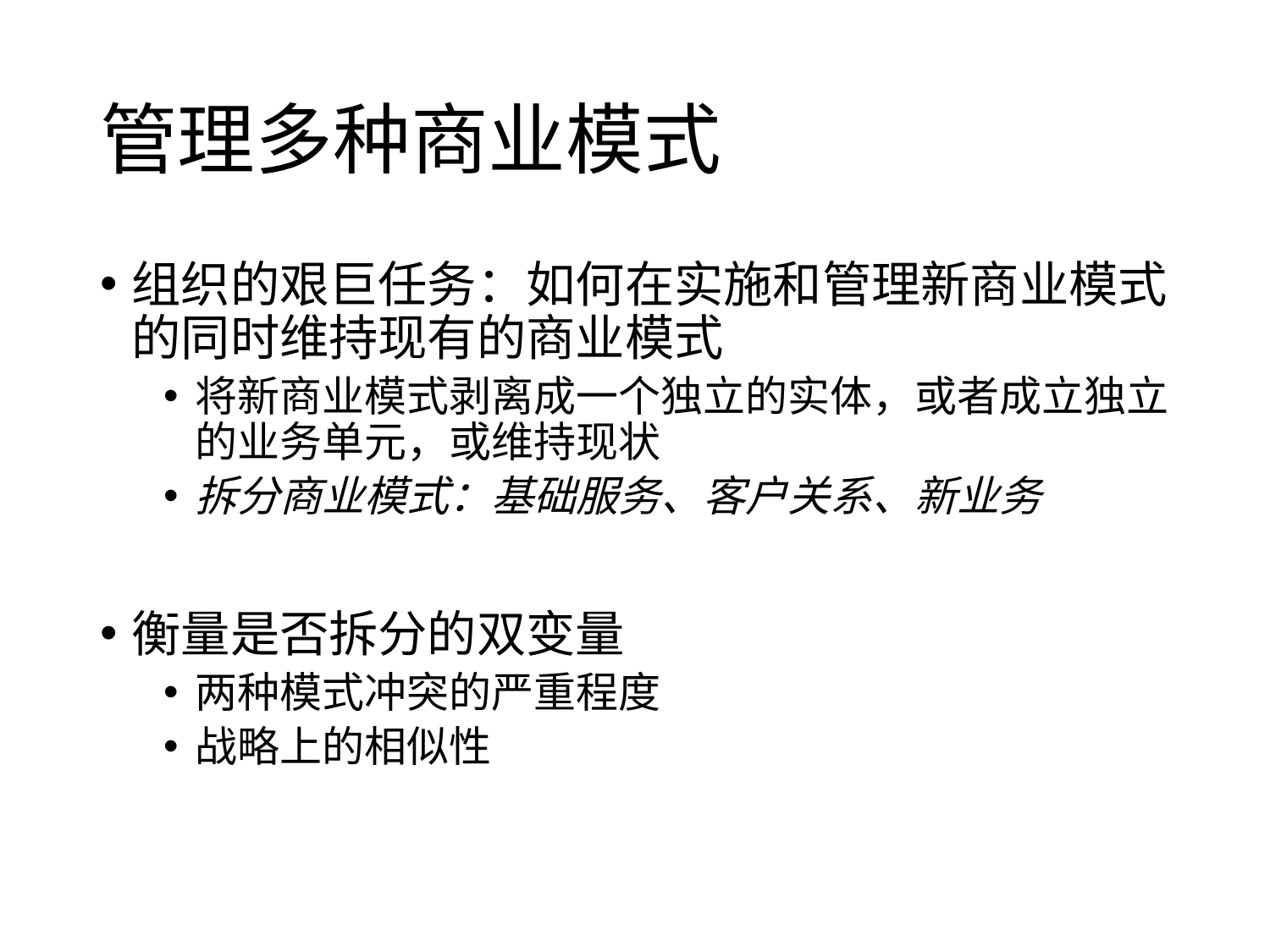

# 管理多种商业模式
组织的艰巨任务：如何在实施和管理新商业模式的同时维持现有的商业模式
将新商业模式剥离成一个独立的实体，或者成立独立的业务单元，或维持现状
拆分商业模式：基础服务、客户关系、新业务

衡量是否拆分的双变量
两种模式冲突的严重程度
战略上的相似性